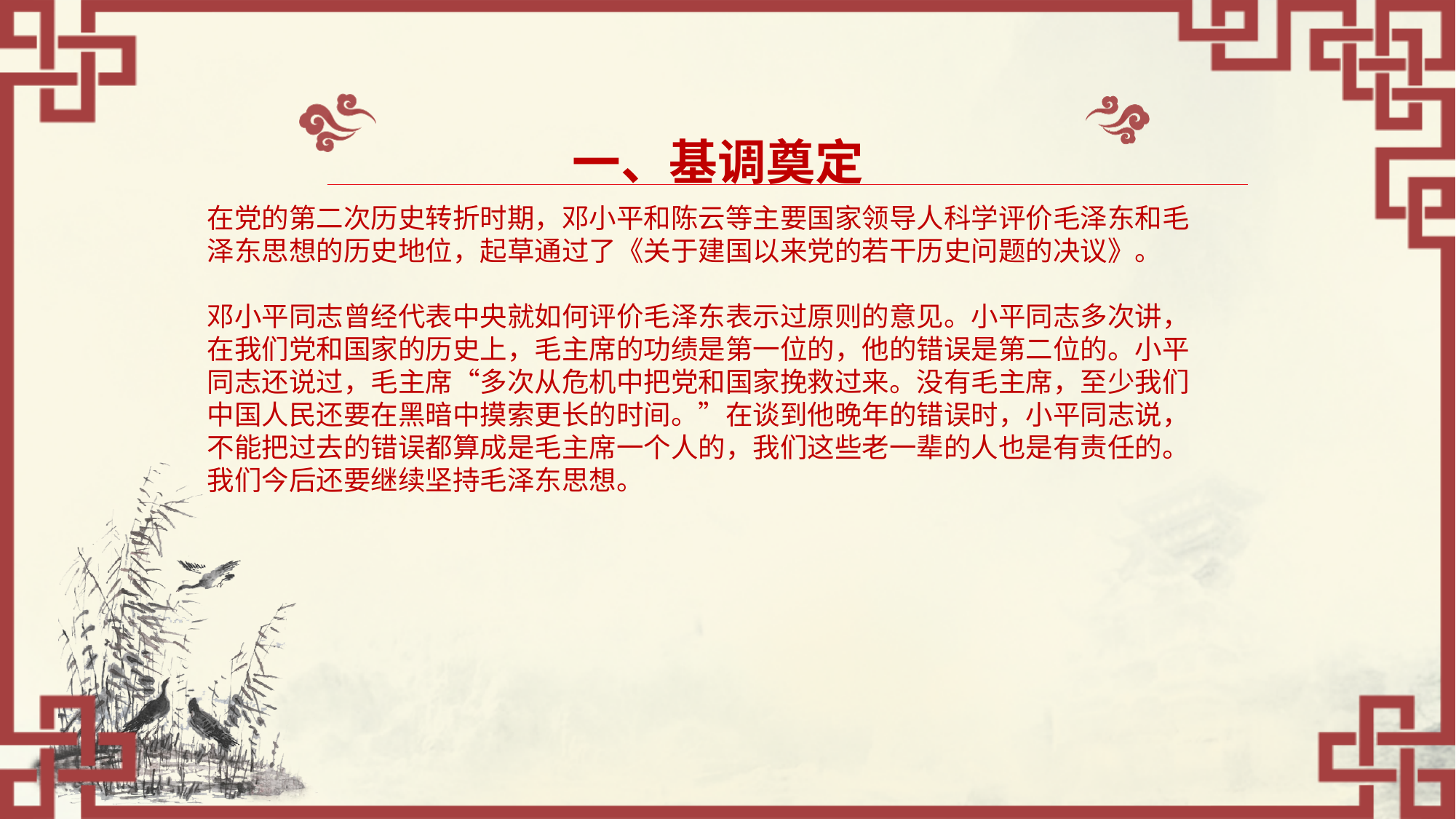

一、基调奠定
在党的第二次历史转折时期，邓小平和陈云等主要国家领导人科学评价毛泽东和毛泽东思想的历史地位，起草通过了《关于建国以来党的若干历史问题的决议》。

邓小平同志曾经代表中央就如何评价毛泽东表示过原则的意见。小平同志多次讲，在我们党和国家的历史上，毛主席的功绩是第一位的，他的错误是第二位的。小平同志还说过，毛主席“多次从危机中把党和国家挽救过来。没有毛主席，至少我们中国人民还要在黑暗中摸索更长的时间。”在谈到他晚年的错误时，小平同志说，不能把过去的错误都算成是毛主席一个人的，我们这些老一辈的人也是有责任的。我们今后还要继续坚持毛泽东思想。